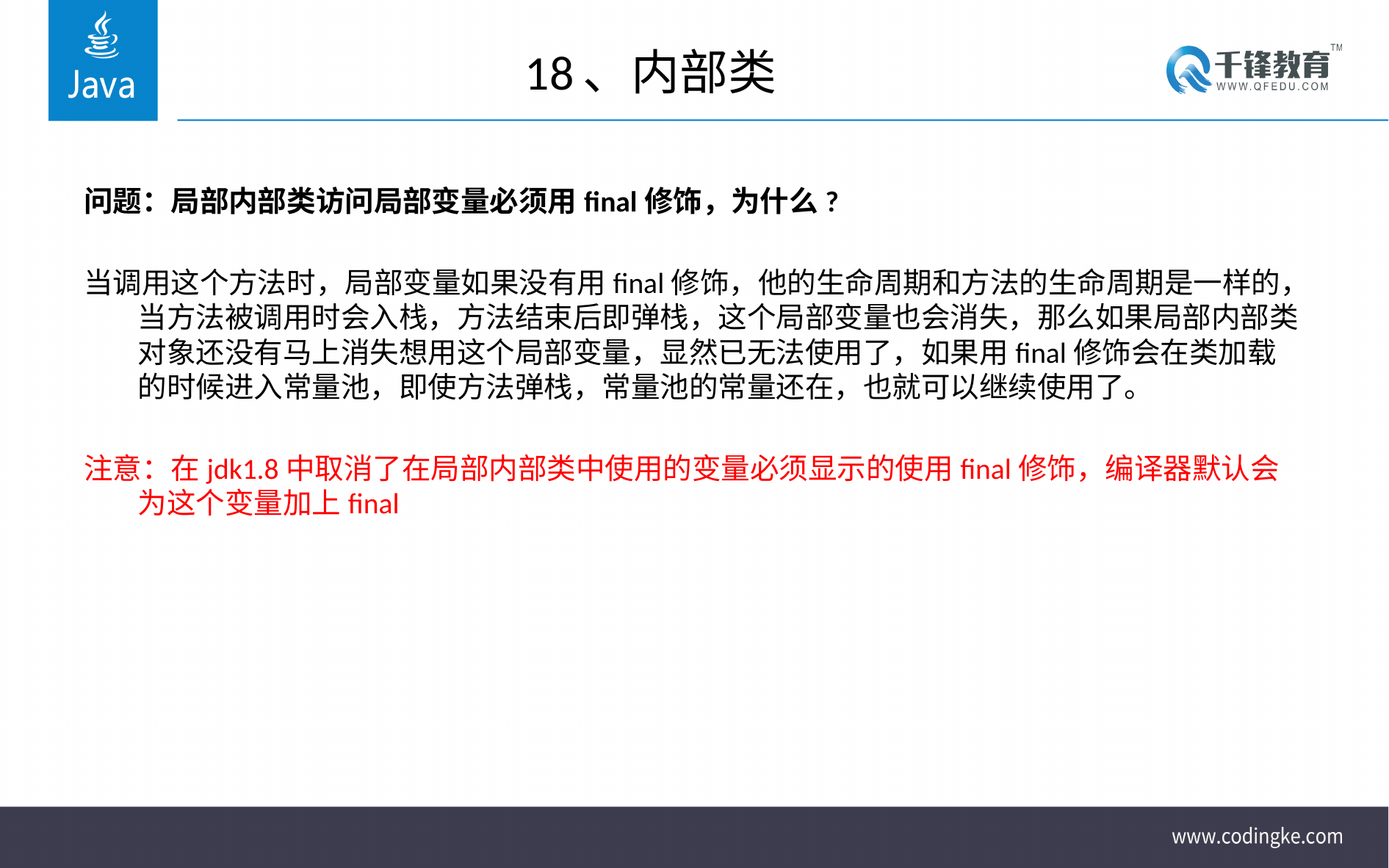

# 18、内部类
问题：局部内部类访问局部变量必须用final修饰，为什么?

当调用这个方法时，局部变量如果没有用final修饰，他的生命周期和方法的生命周期是一样的，当方法被调用时会入栈，方法结束后即弹栈，这个局部变量也会消失，那么如果局部内部类对象还没有马上消失想用这个局部变量，显然已无法使用了，如果用final修饰会在类加载的时候进入常量池，即使方法弹栈，常量池的常量还在，也就可以继续使用了。

注意：在jdk1.8中取消了在局部内部类中使用的变量必须显示的使用final修饰，编译器默认会为这个变量加上final